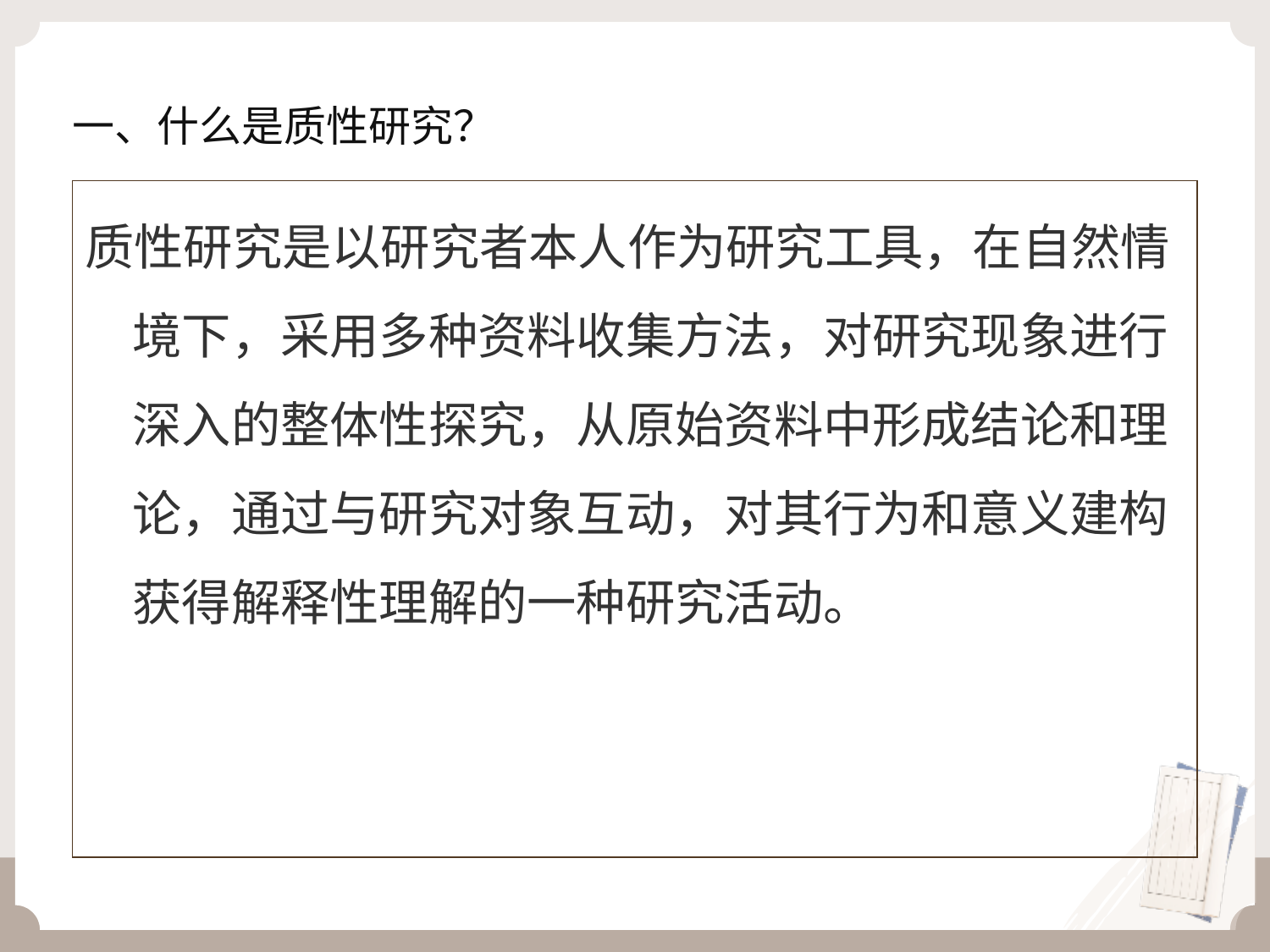

# 一、什么是质性研究？
质性研究是以研究者本人作为研究工具，在自然情境下，采用多种资料收集方法，对研究现象进行深入的整体性探究，从原始资料中形成结论和理论，通过与研究对象互动，对其行为和意义建构获得解释性理解的一种研究活动。